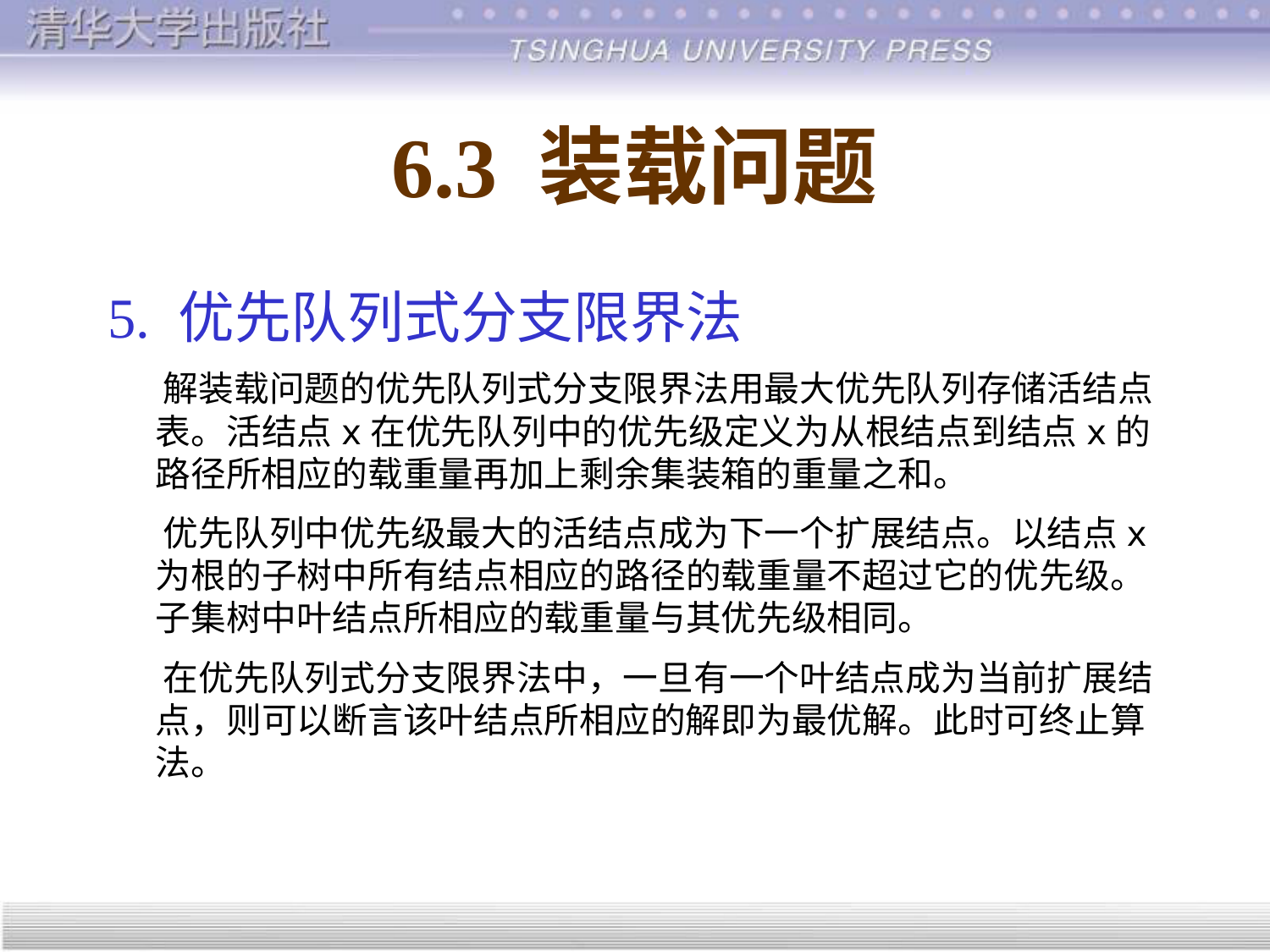

# 6.3 装载问题
5. 优先队列式分支限界法
      解装载问题的优先队列式分支限界法用最大优先队列存储活结点表。活结点x在优先队列中的优先级定义为从根结点到结点x的路径所相应的载重量再加上剩余集装箱的重量之和。
      优先队列中优先级最大的活结点成为下一个扩展结点。以结点x为根的子树中所有结点相应的路径的载重量不超过它的优先级。子集树中叶结点所相应的载重量与其优先级相同。
      在优先队列式分支限界法中，一旦有一个叶结点成为当前扩展结点，则可以断言该叶结点所相应的解即为最优解。此时可终止算法。

58